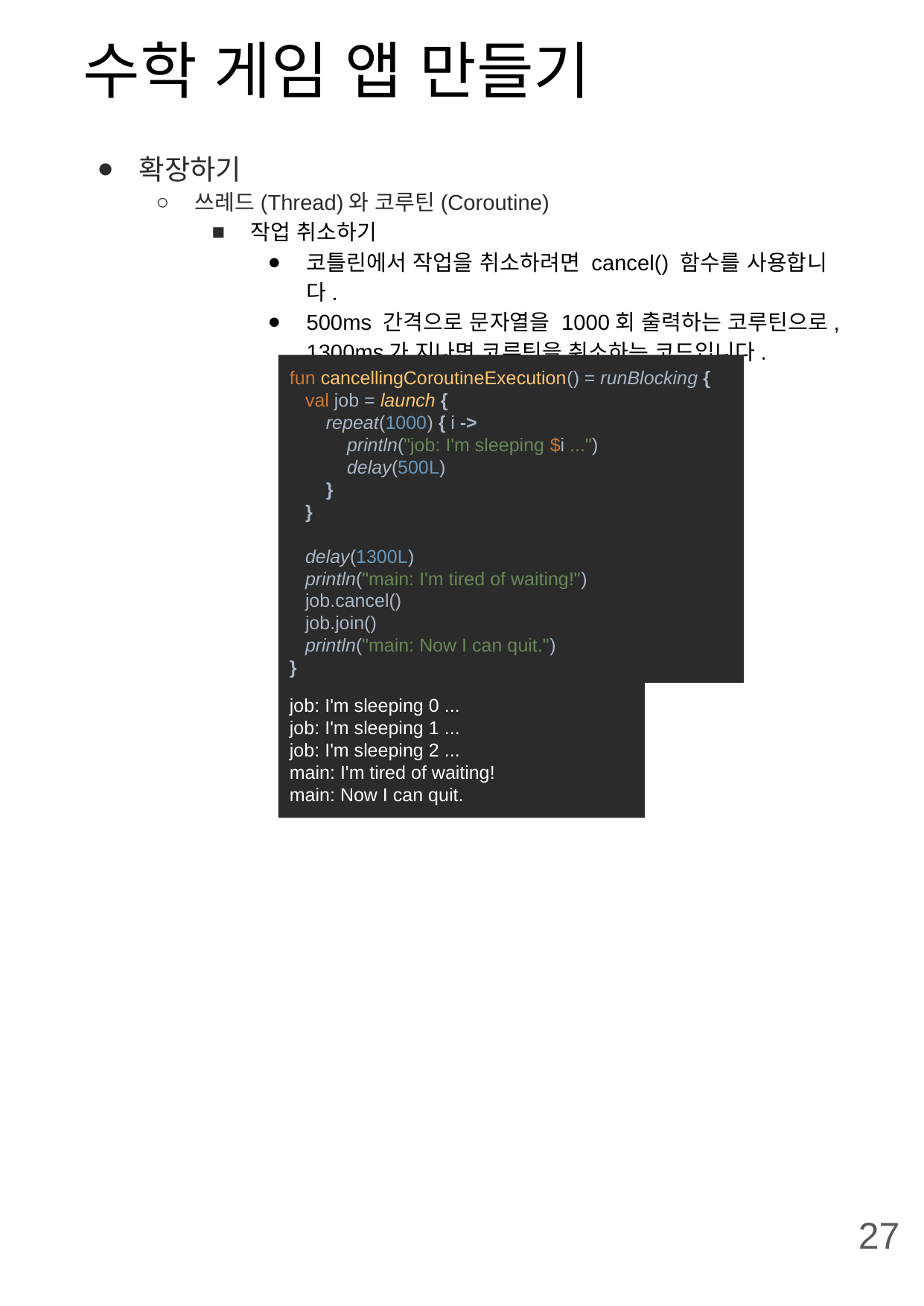

# 수학 게임 앱 만들기
확장하기
쓰레드(Thread)와 코루틴(Coroutine)
작업 취소하기
코틀린에서 작업을 취소하려면 cancel() 함수를 사용합니다.
500ms 간격으로 문자열을 1000회 출력하는 코루틴으로, 1300ms가 지나면 코루틴을 취소하는 코드입니다.
fun cancellingCoroutineExecution() = runBlocking {
   val job = launch {
       repeat(1000) { i ->
           println("job: I'm sleeping $i ...")
           delay(500L)
       }
   }

   delay(1300L)
   println("main: I'm tired of waiting!")
   job.cancel()
   job.join()
   println("main: Now I can quit.")
}
job: I'm sleeping 0 ...
job: I'm sleeping 1 ...
job: I'm sleeping 2 ...
main: I'm tired of waiting!
main: Now I can quit.
27